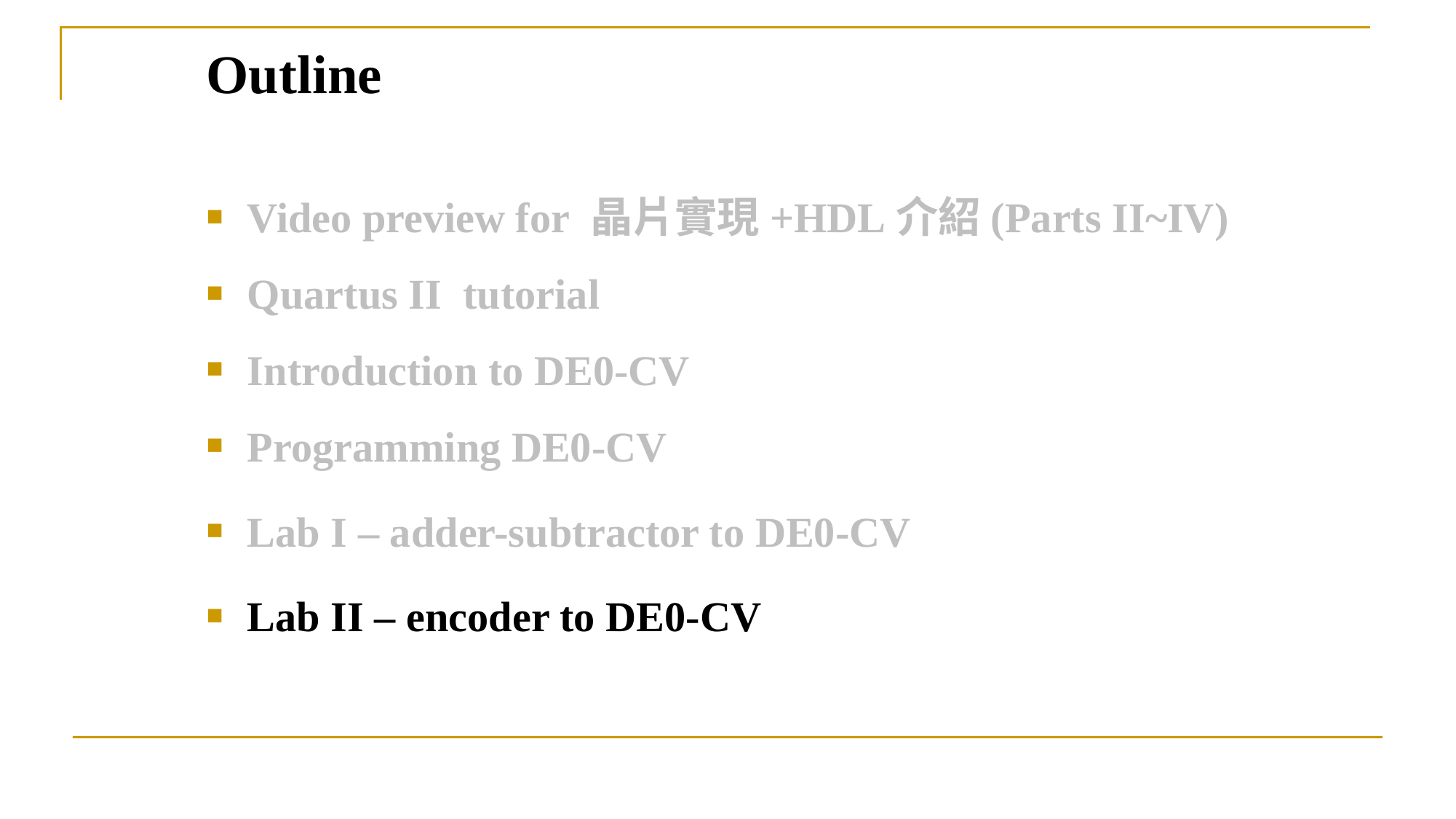

# Outline
Video preview for 晶片實現+HDL介紹(Parts II~IV)
Quartus II  tutorial
Introduction to DE0-CV
Programming DE0-CV
Lab I – adder-subtractor to DE0-CV
Lab II – encoder to DE0-CV